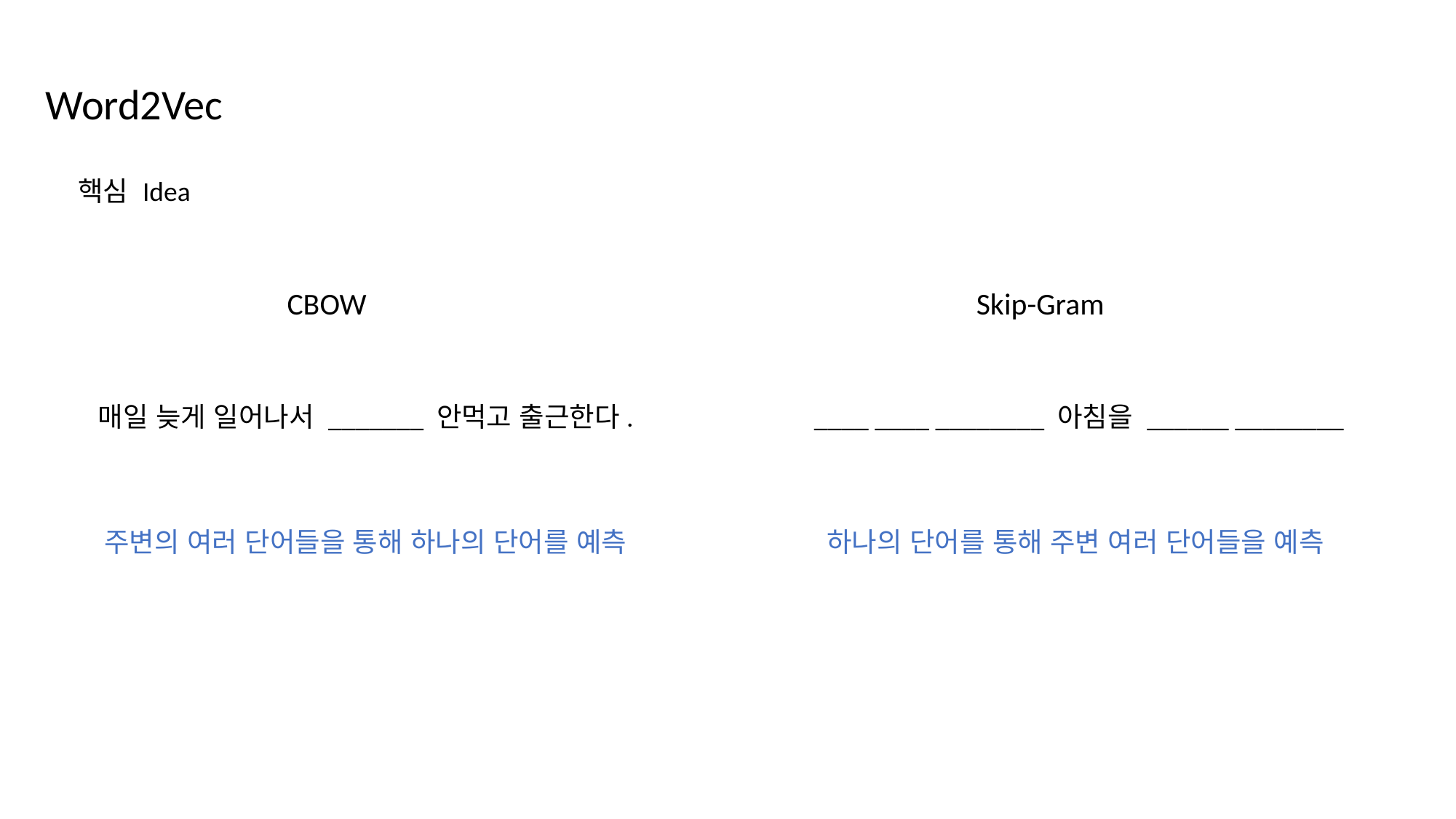

Word2Vec
핵심 Idea
CBOW
Skip-Gram
매일 늦게 일어나서 _______ 안먹고 출근한다.
____ ____ ________ 아침을 ______ ________
주변의 여러 단어들을 통해 하나의 단어를 예측
하나의 단어를 통해 주변 여러 단어들을 예측